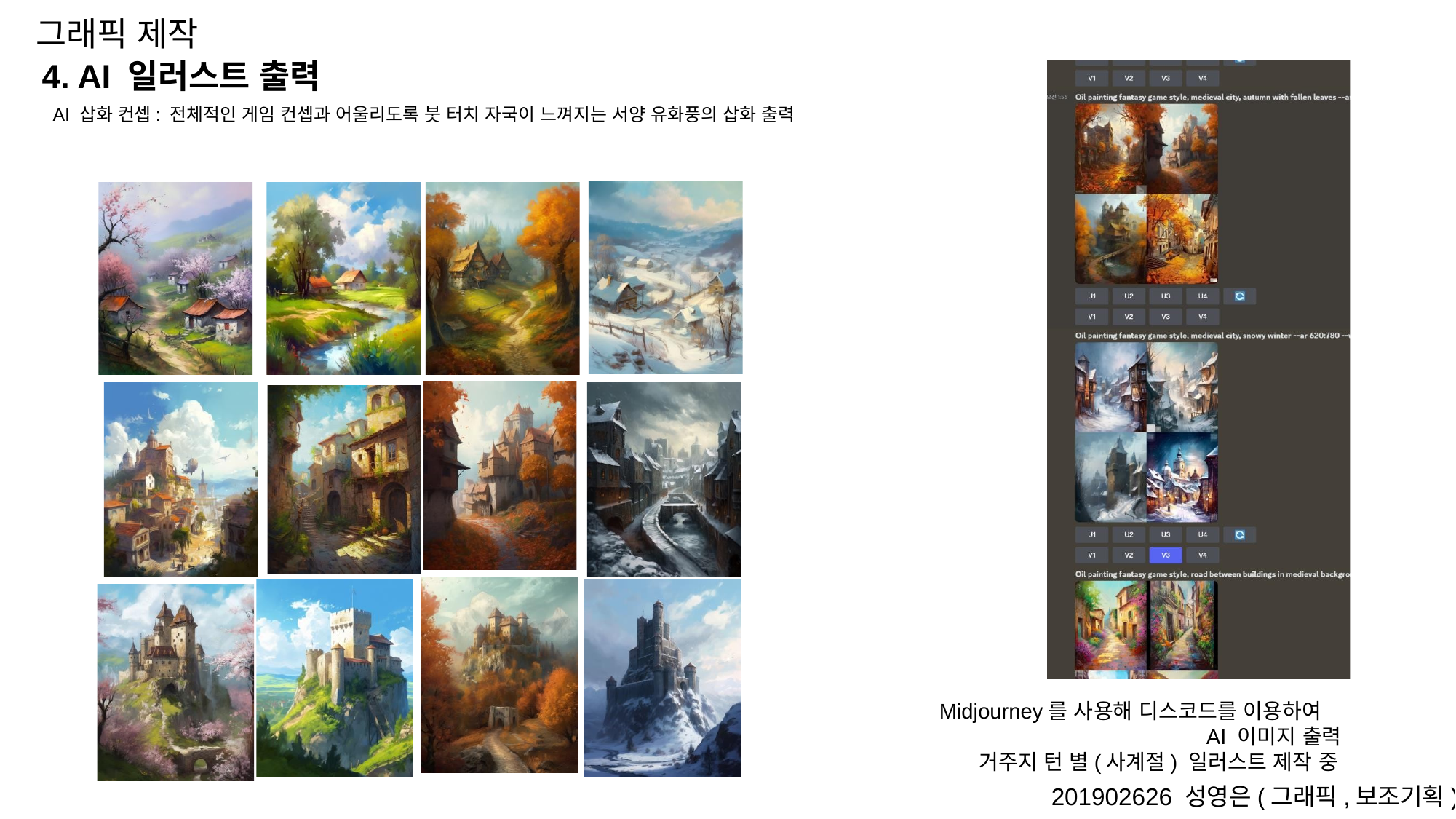

# 그래픽 제작
4. AI 일러스트 출력
AI 삽화 컨셉: 전체적인 게임 컨셉과 어울리도록 붓 터치 자국이 느껴지는 서양 유화풍의 삽화 출력

Midjourney를 사용해 디스코드를 이용하여
AI 이미지 출력  거주지 턴 별(사계절) 일러스트 제작 중
201902626 성영은(그래픽,보조기획)